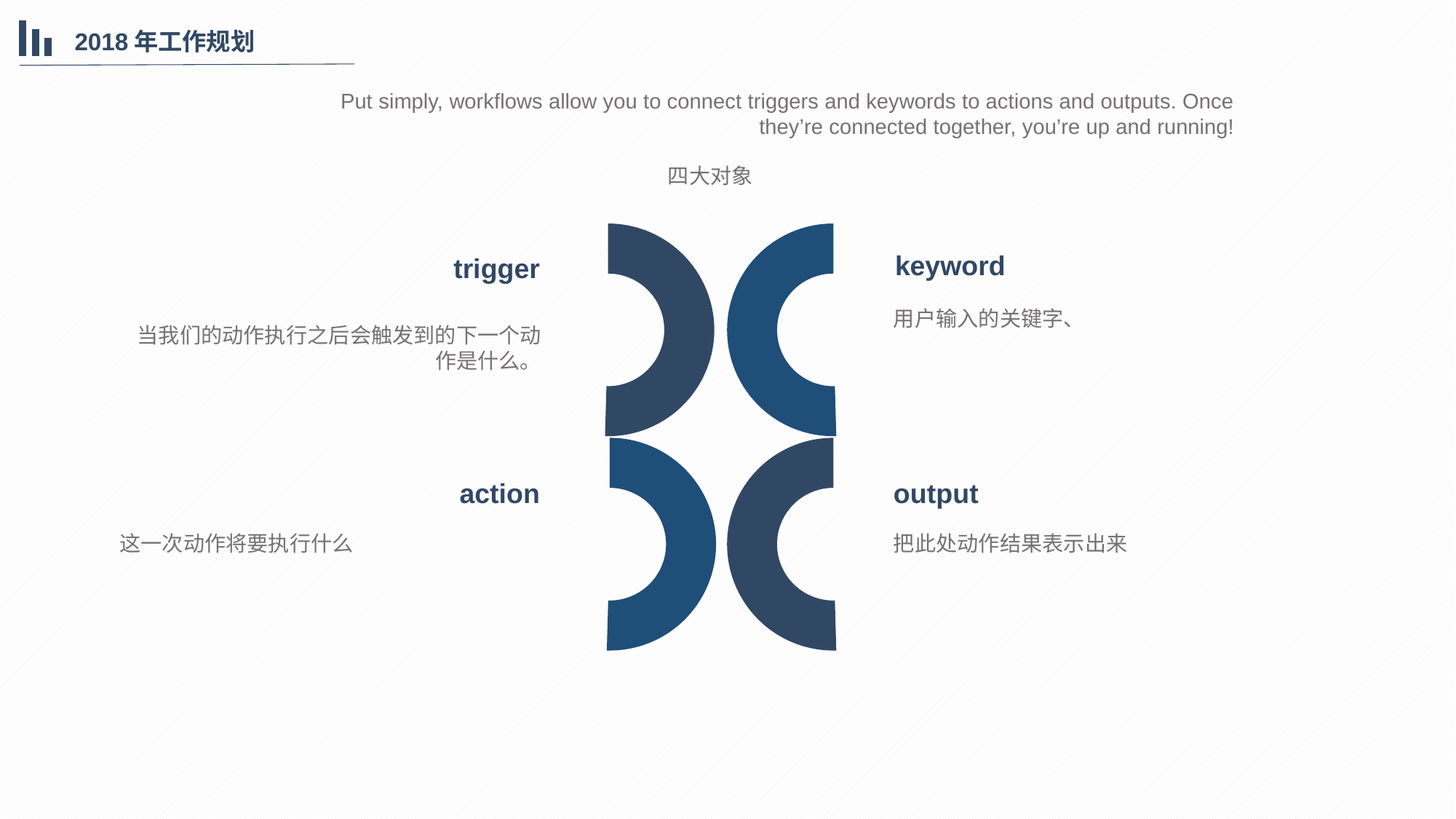

2018年工作规划

Put simply, workflows allow you to connect triggers and keywords to actions and outputs. Once they’re connected together, you’re up and running!
四大对象

keyword
trigger
用户输入的关键字、
当我们的动作执行之后会触发到的下一个动作是什么。

action
output
这一次动作将要执行什么
把此处动作结果表示出来